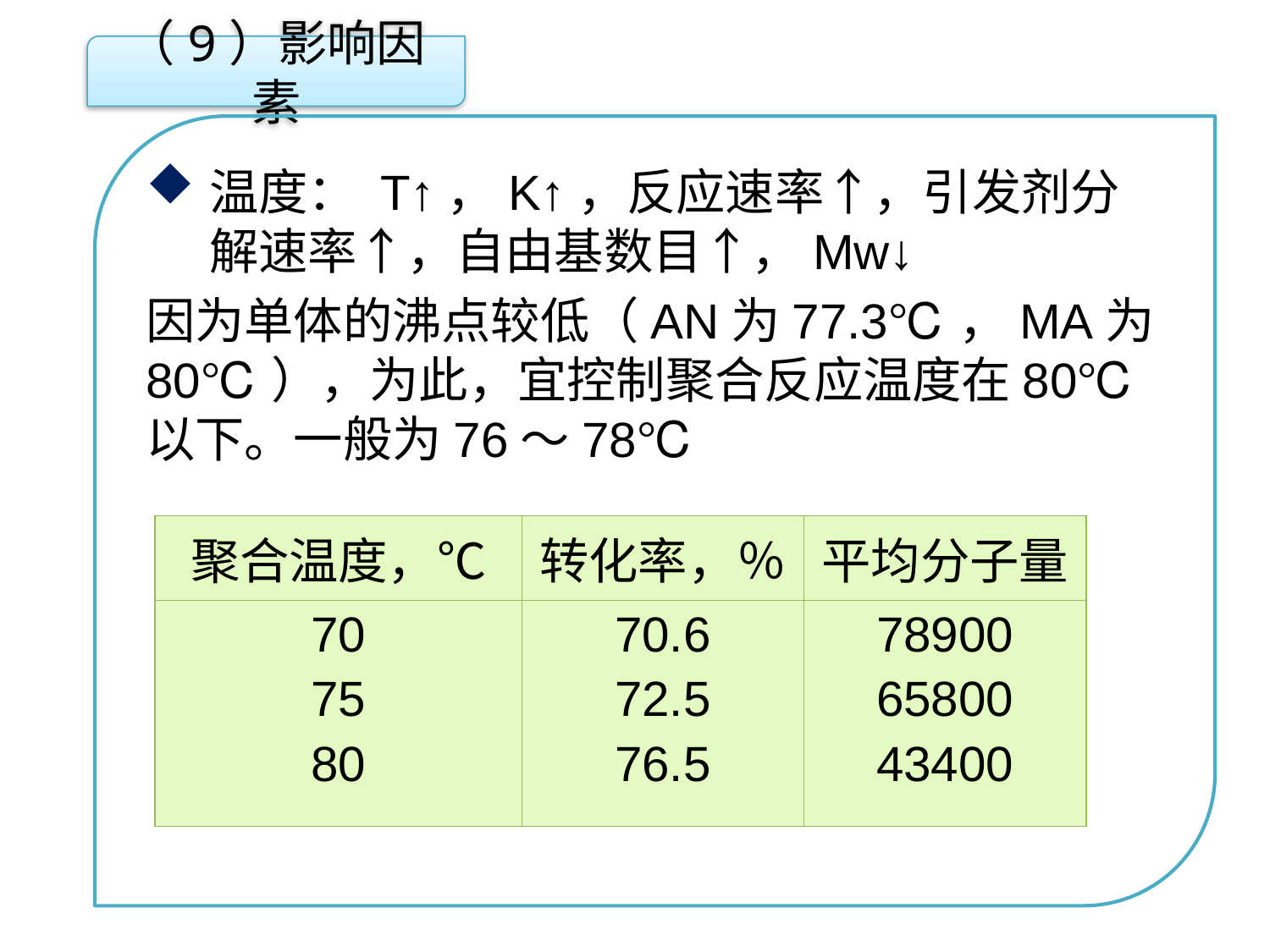

（9）影响因素
温度： T↑，K↑，反应速率↑，引发剂分解速率↑，自由基数目↑，Mw↓
因为单体的沸点较低（AN为77.3℃，MA为80℃），为此，宜控制聚合反应温度在80℃以下。一般为76～78℃
点击添加文本
点击添加文本
| 聚合温度，℃ | 转化率，％ | 平均分子量 |
| --- | --- | --- |
| 70 75 80 | 70.6 72.5 76.5 | 78900 65800 43400 |
点击添加文本
点击添加文本